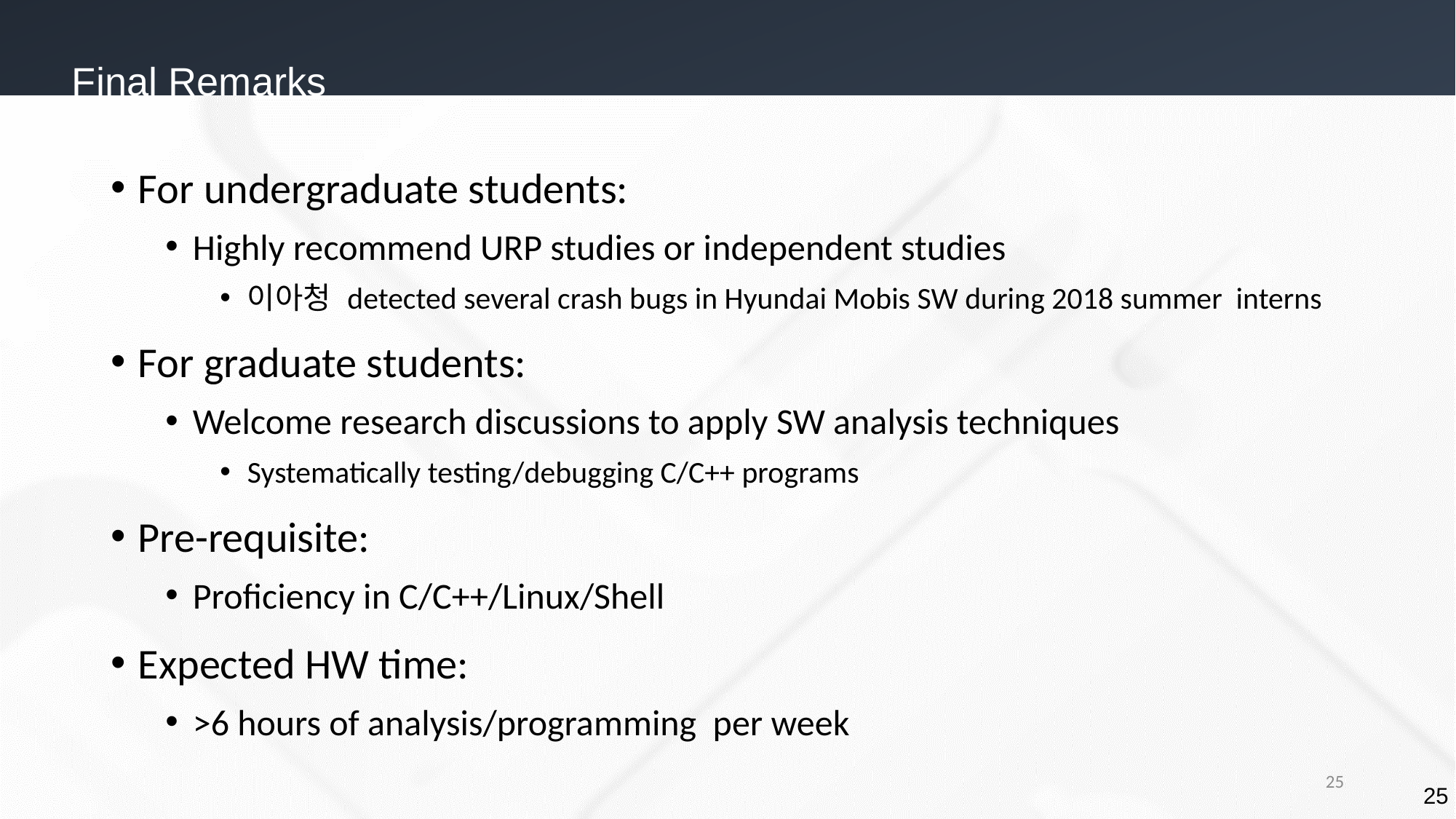

# Final Remarks
For undergraduate students:
Highly recommend URP studies or independent studies
이아청 detected several crash bugs in Hyundai Mobis SW during 2018 summer  interns
For graduate students:
Welcome research discussions to apply SW analysis techniques
Systematically testing/debugging C/C++ programs
Pre-requisite:
Proficiency in C/C++/Linux/Shell
Expected HW time:
>6 hours of analysis/programming  per week

25